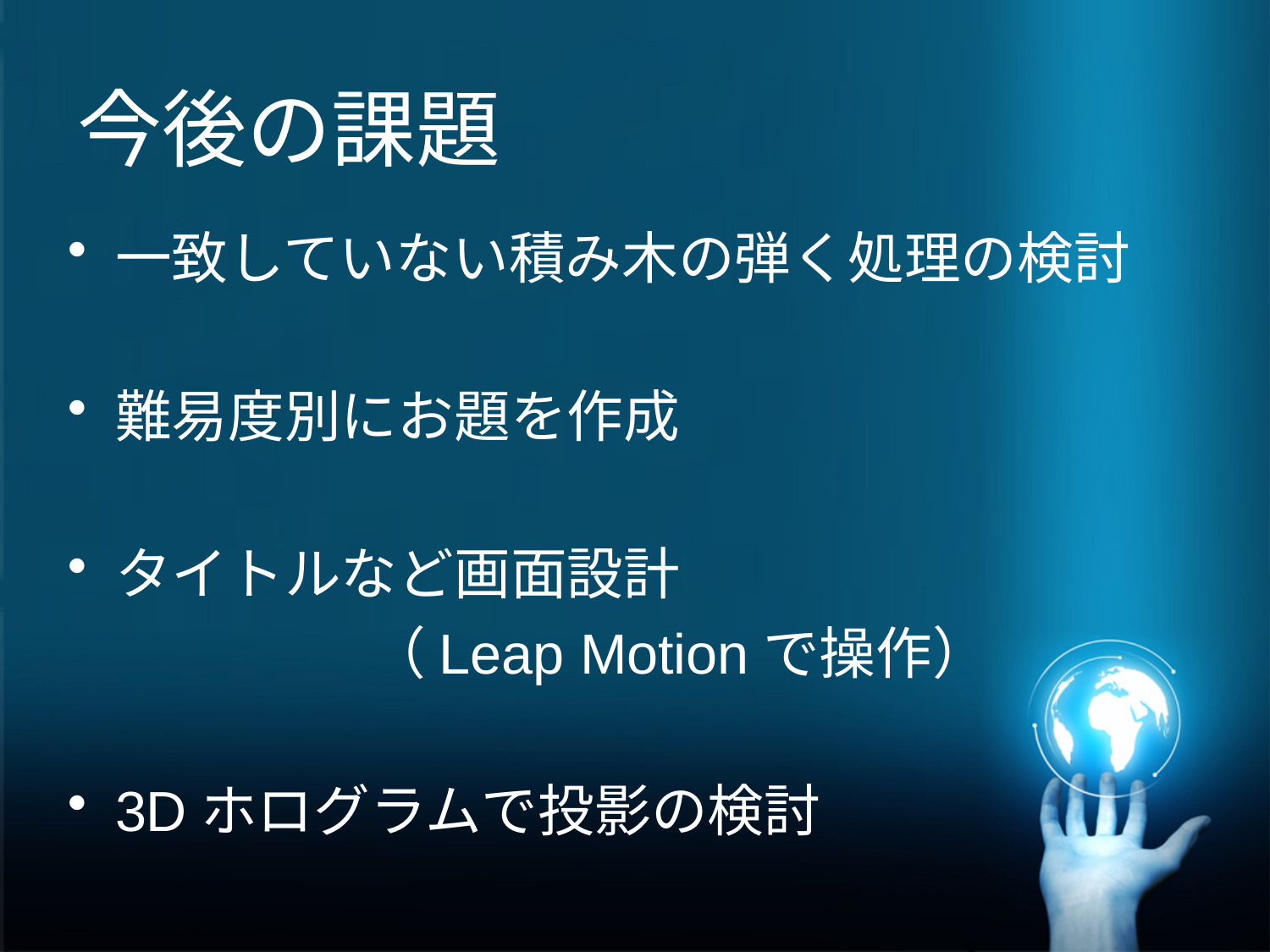

# 今後の課題
一致していない積み木の弾く処理の検討

難易度別にお題を作成

タイトルなど画面設計
			（Leap Motionで操作）

3Dホログラムで投影の検討